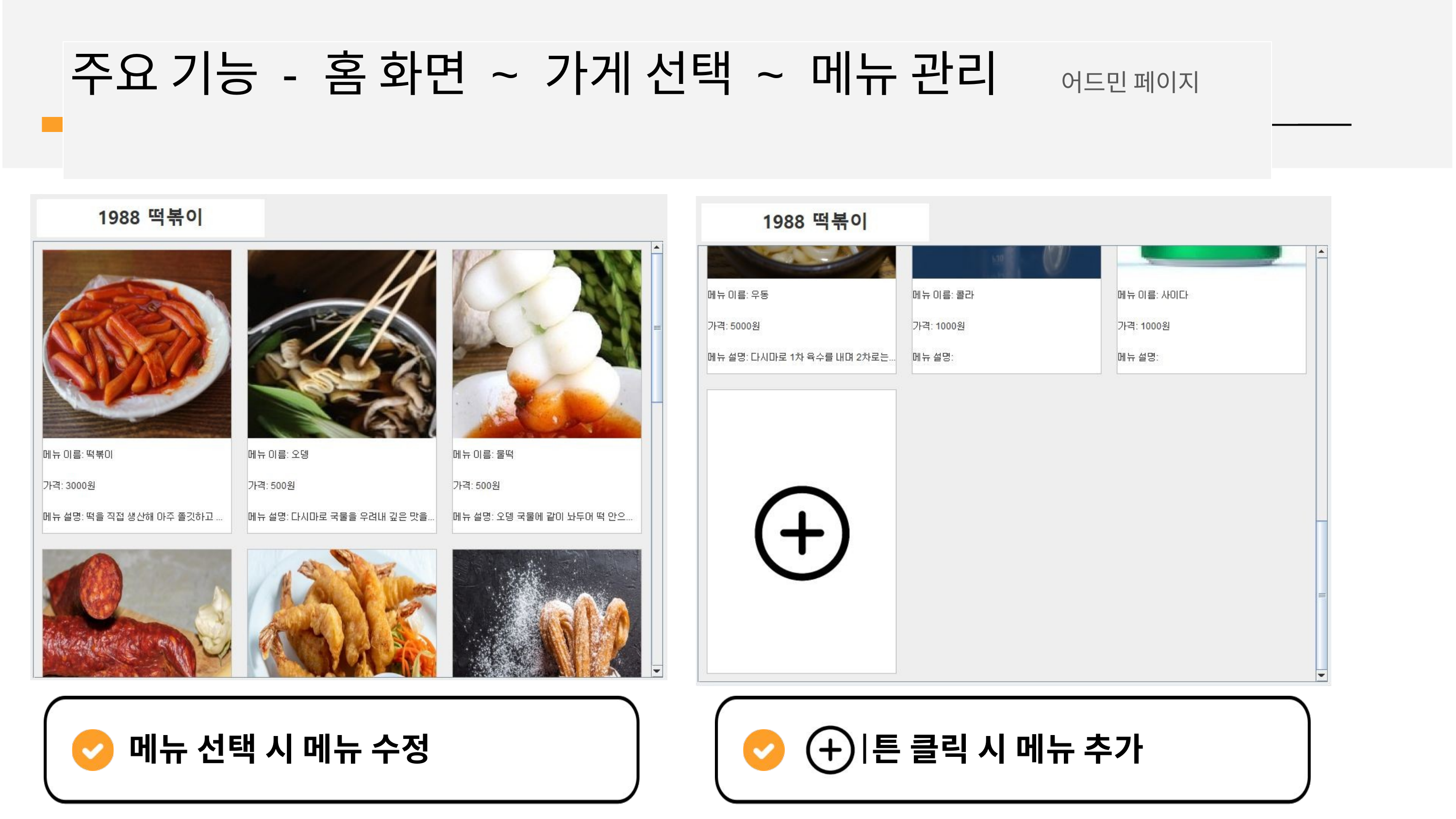

# 주요 기능 - 홈 화면 ~ 가게 선택 ~ 메뉴 관리	어드민 페이지

메뉴 선택 시 메뉴 수정
튼 클릭 시 메뉴 추가

+	버